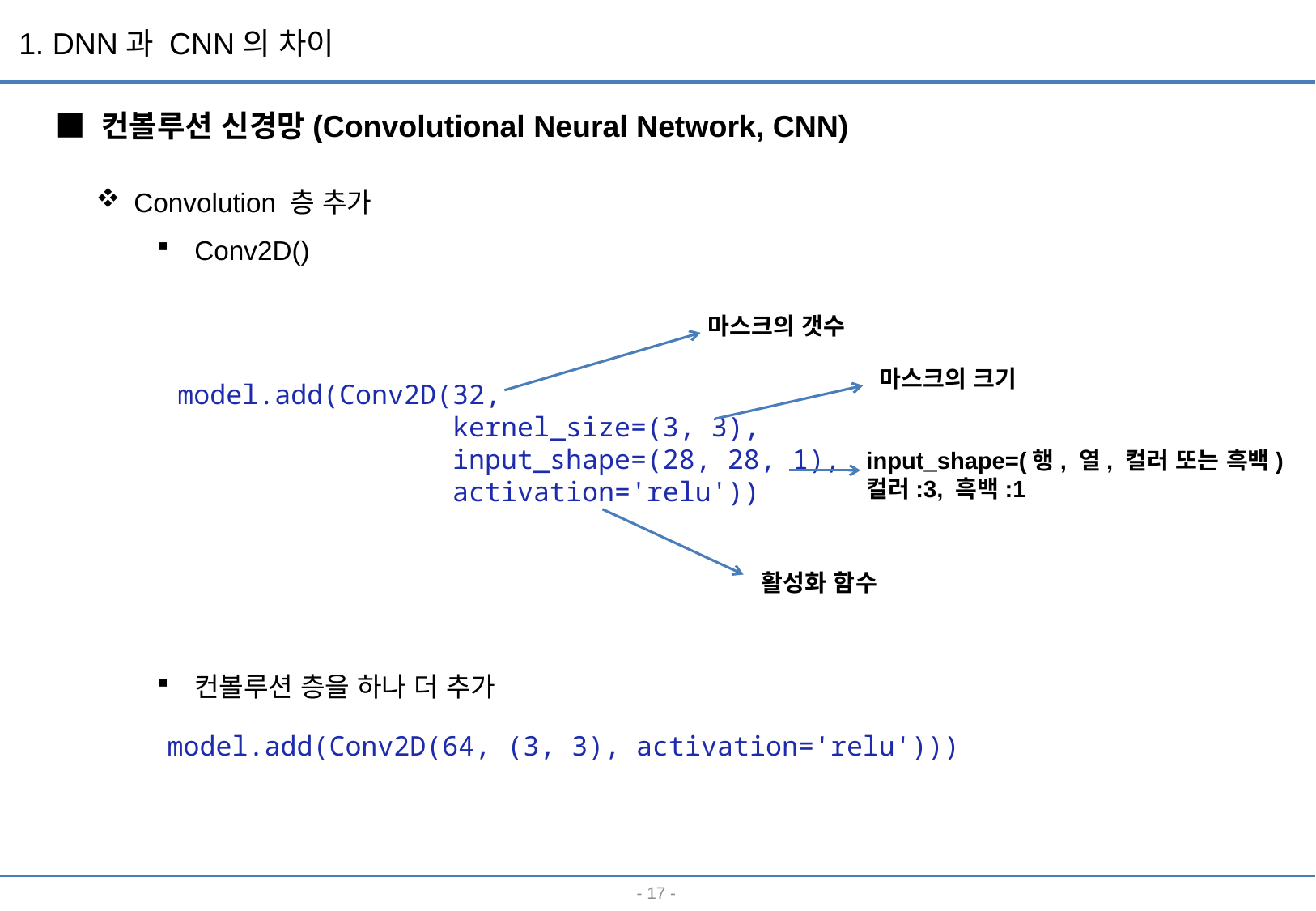

1. DNN과 CNN의 차이

■ 컨볼루션 신경망(Convolutional Neural Network, CNN)
Convolution 층 추가
Conv2D()

컨볼루션 층을 하나 더 추가
마스크의 갯수
마스크의 크기
model.add(Conv2D(32,
                 kernel_size=(3, 3),
                 input_shape=(28, 28, 1),
                 activation='relu'))
input_shape=(행, 열, 컬러 또는 흑백)
컬러:3, 흑백:1
활성화 함수
model.add(Conv2D(64, (3, 3), activation='relu')))
- 17 -